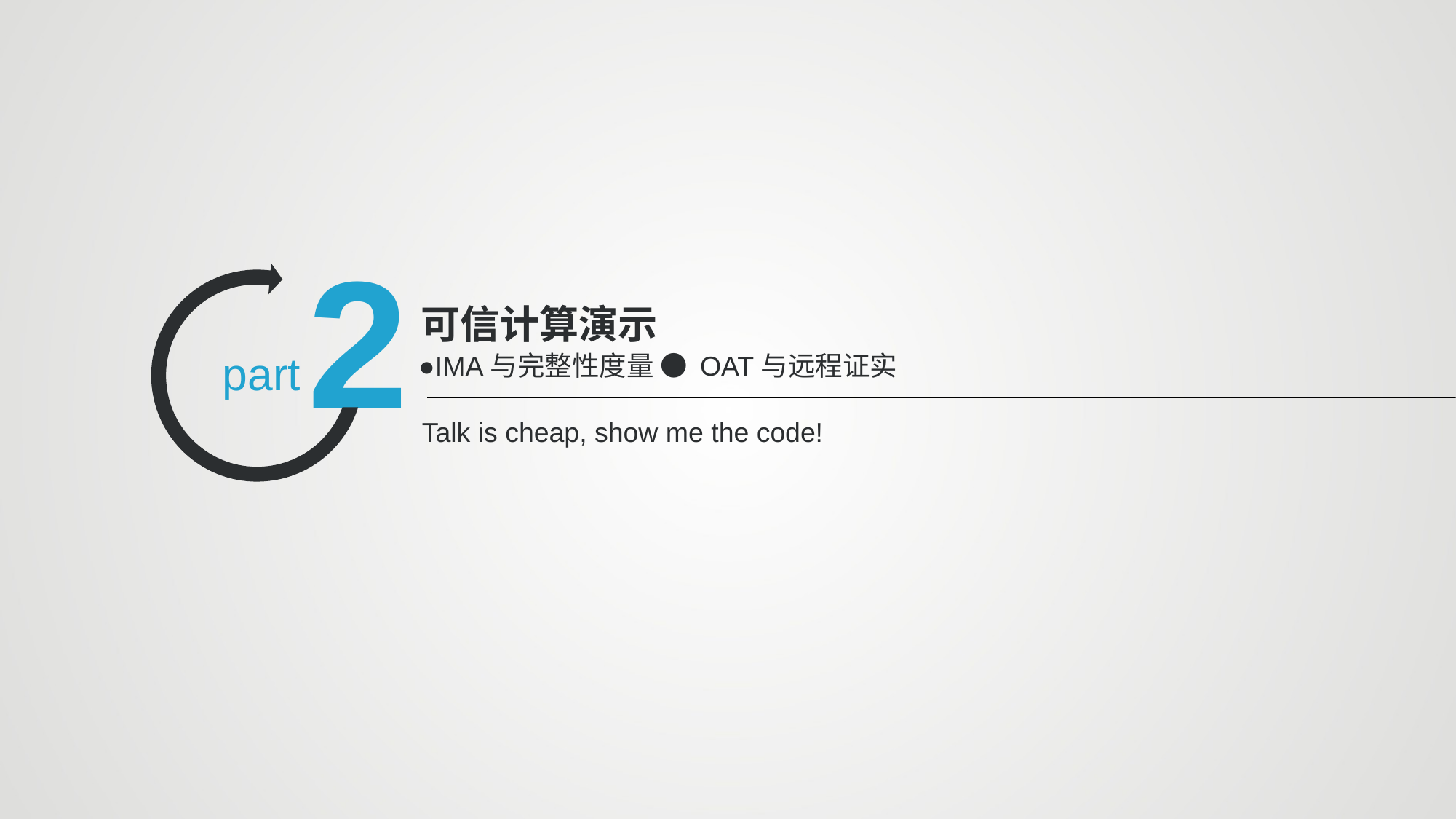

2

可信计算演示
●IMA与完整性度量 ● OAT与远程证实
Talk is cheap, show me the code!
part